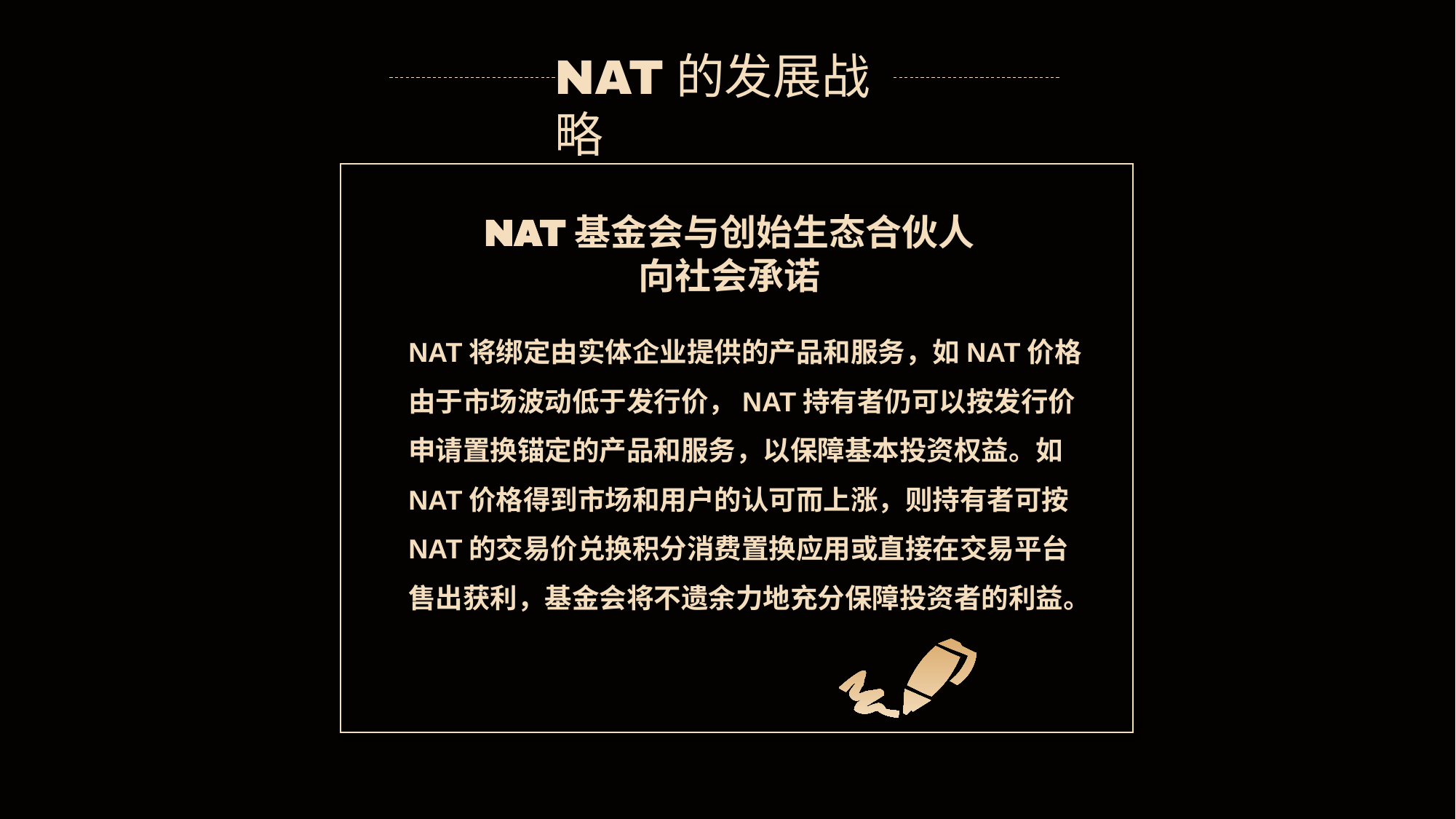

NAT的发展战略

NAT基金会与创始生态合伙人
向社会承诺
NAT将绑定由实体企业提供的产品和服务，如NAT价格由于市场波动低于发行价，NAT持有者仍可以按发行价申请置换锚定的产品和服务，以保障基本投资权益。如NAT价格得到市场和用户的认可而上涨，则持有者可按NAT的交易价兑换积分消费置换应用或直接在交易平台售出获利，基金会将不遗余力地充分保障投资者的利益。